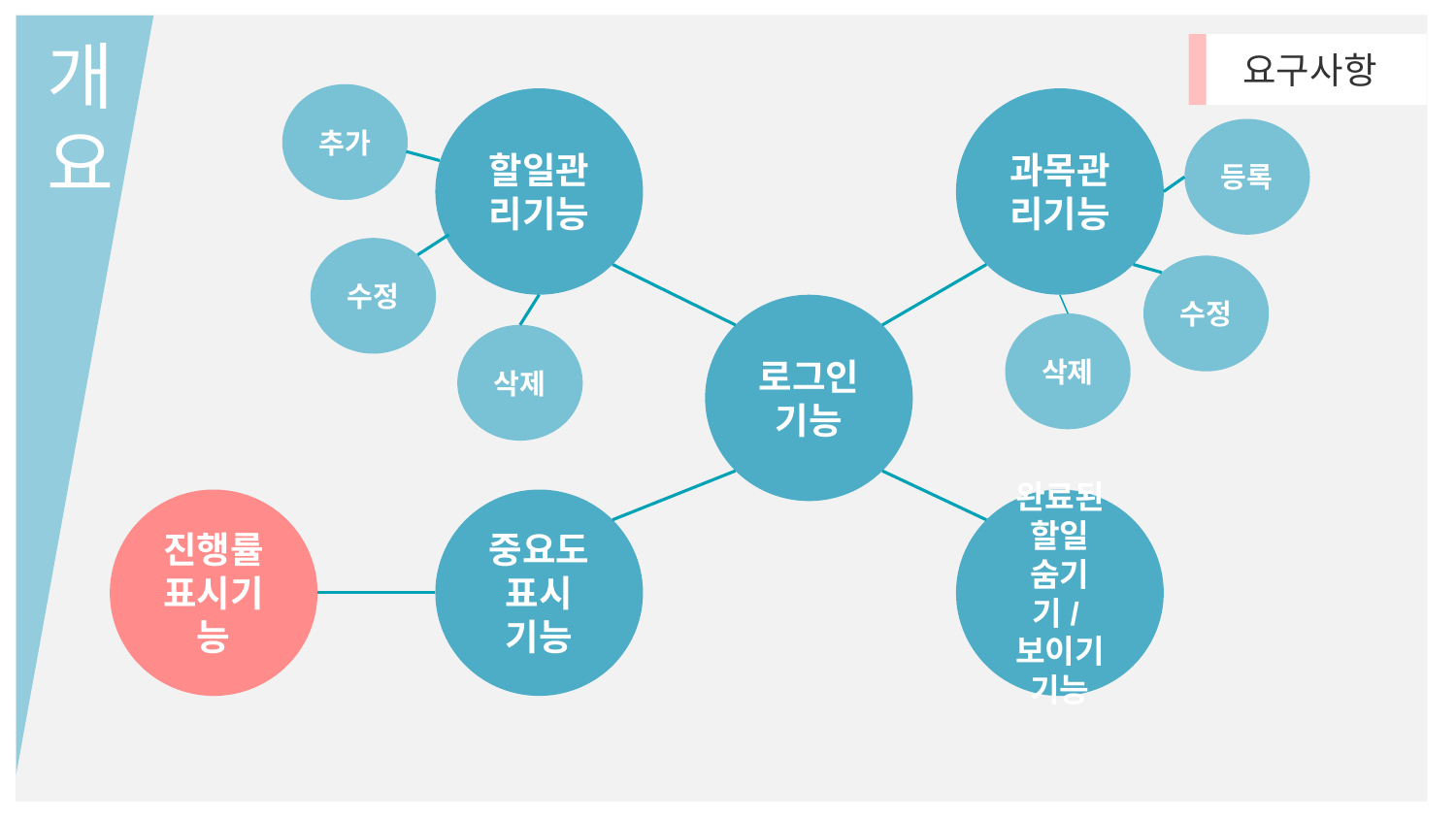

개요

요구사항
추가
과목관리기능
할일관리기능
등록
수정
수정
로그인
기능
삭제
삭제
진행률표시기능
중요도표시
기능
완료된할일
숨기기/보이기기능